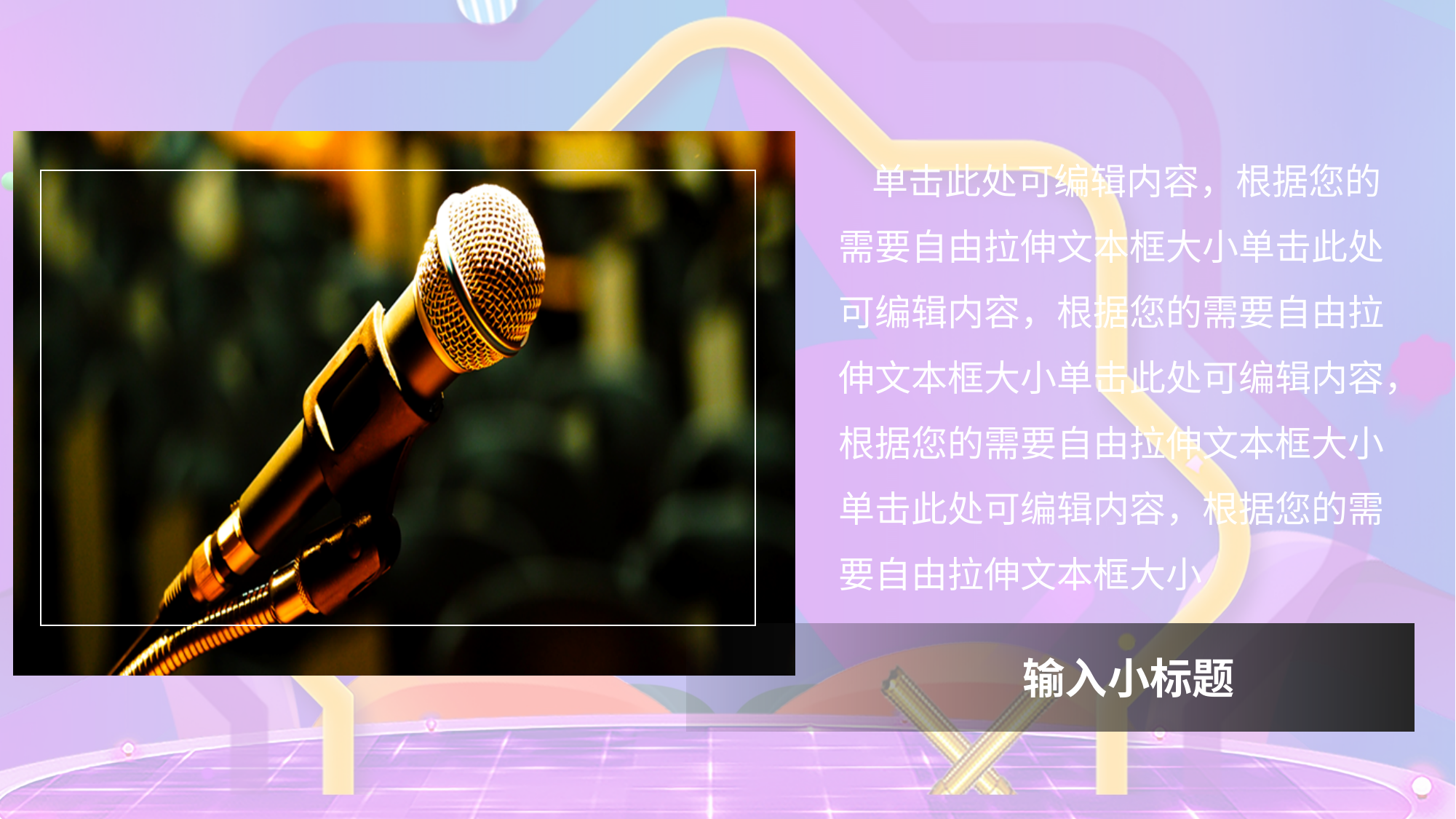

单击此处可编辑内容，根据您的需要自由拉伸文本框大小单击此处可编辑内容，根据您的需要自由拉伸文本框大小单击此处可编辑内容，根据您的需要自由拉伸文本框大小单击此处可编辑内容，根据您的需要自由拉伸文本框大小

输入小标题